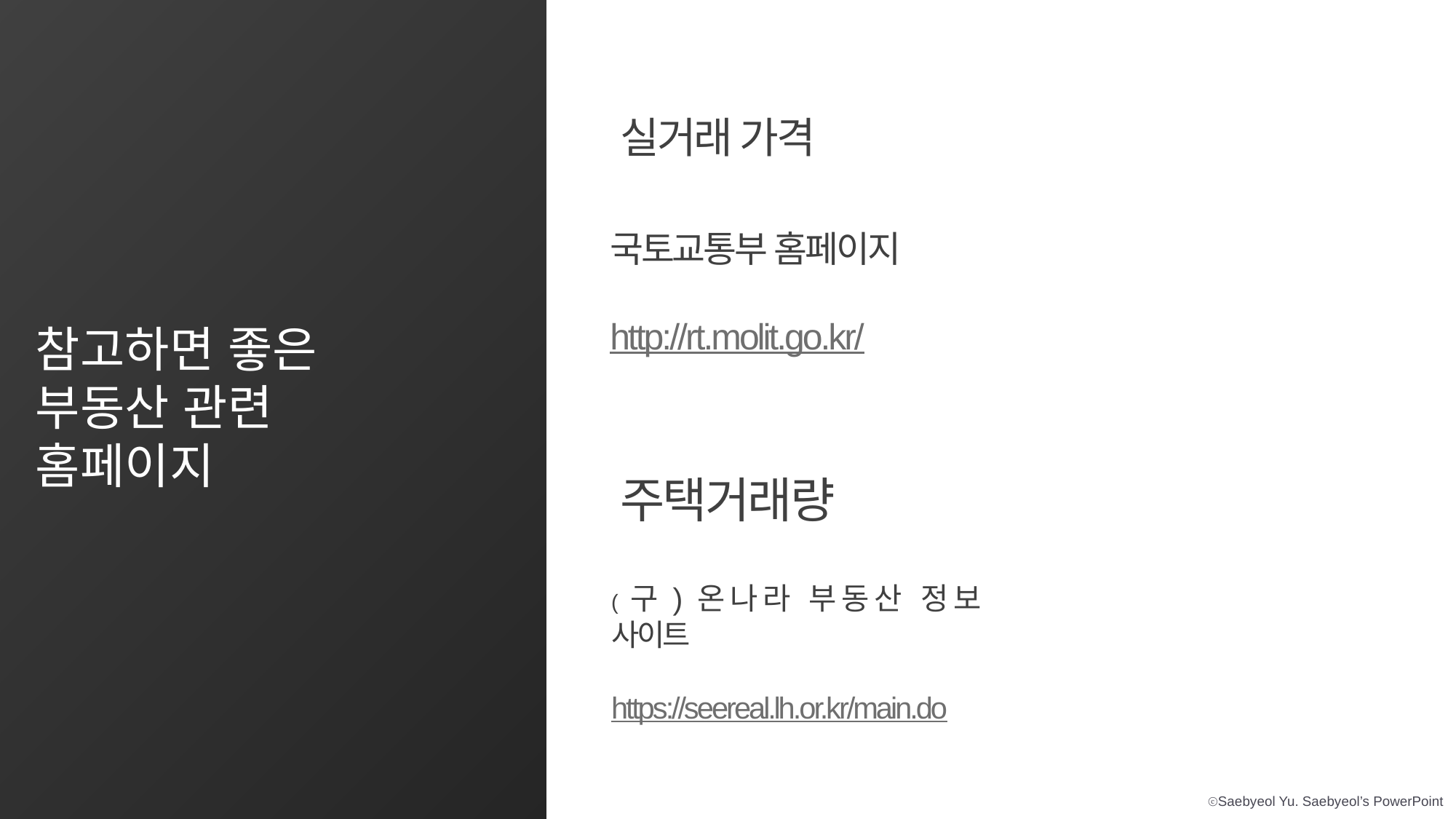

실거래 가격
국토교통부 홈페이지

http://rt.molit.go.kr/

참고하면 좋은
부동산 관련
홈페이지

주택거래량
(구)온나라 부동산 정보 사이트

https://seereal.lh.or.kr/main.do